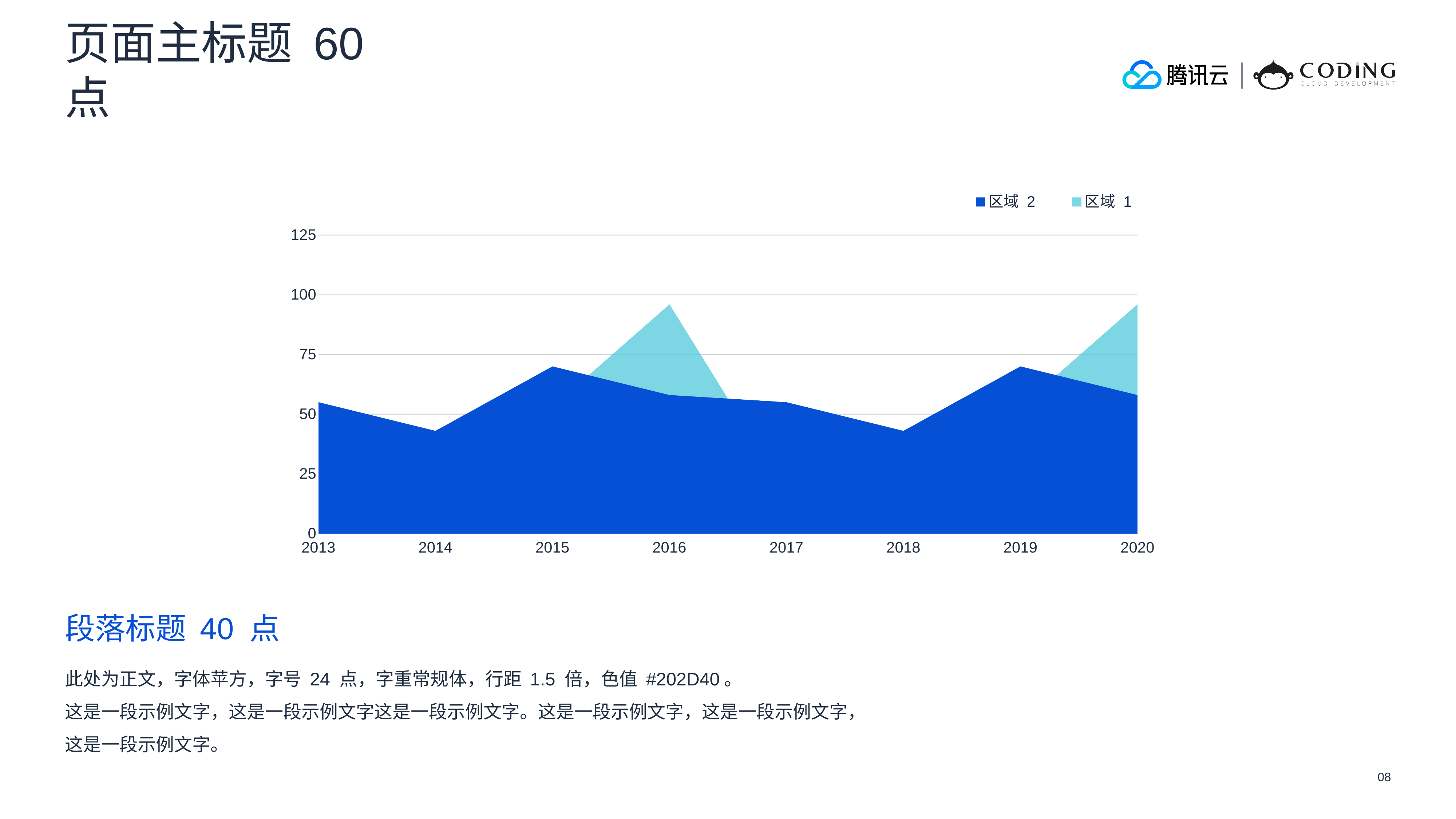

页面主标题 60 点

### Chart

| Category | 区域 2 | 区域 1 |
|---|---|---|
| 2013 | 55.0 | 17.0 |
| 2014 | 43.0 | 26.0 |
| 2015 | 70.0 | 53.0 |
| 2016 | 58.0 | 96.0 |
| 2017 | 55.0 | 17.0 |
| 2018 | 43.0 | 26.0 |
| 2019 | 70.0 | 53.0 |
| 2020 | 58.0 | 96.0 |
段落标题 40 点
此处为正文，字体苹方，字号 24 点，字重常规体，行距 1.5 倍，色值 #202D40。
这是一段示例文字，这是一段示例文字这是一段示例文字。这是一段示例文字，这是一段示例文字，这是一段示例文字。
08